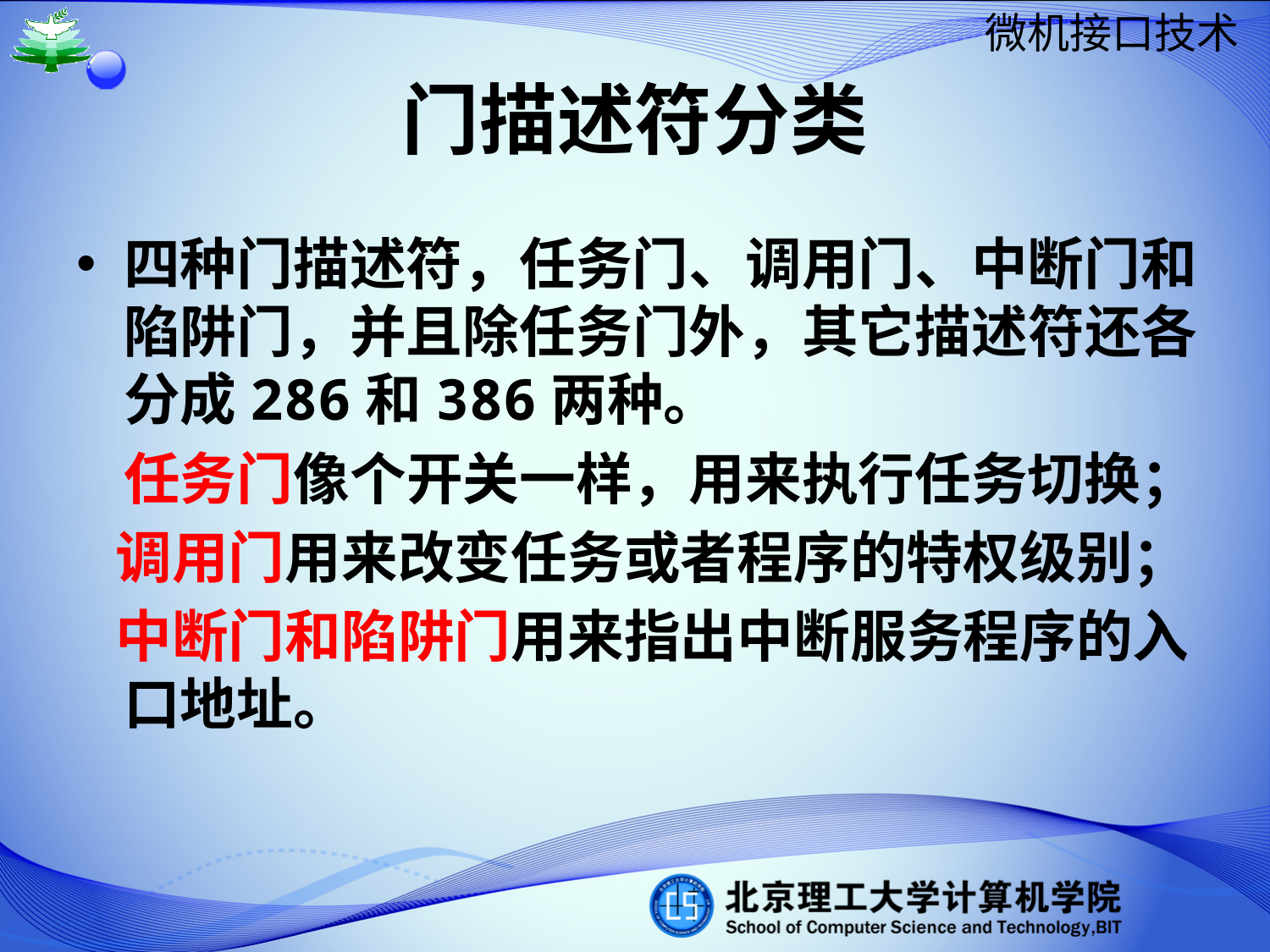

# 门描述符分类
四种门描述符，任务门、调用门、中断门和陷阱门，并且除任务门外，其它描述符还各分成286和386两种。
	任务门像个开关一样，用来执行任务切换；
  调用门用来改变任务或者程序的特权级别；
  中断门和陷阱门用来指出中断服务程序的入口地址。